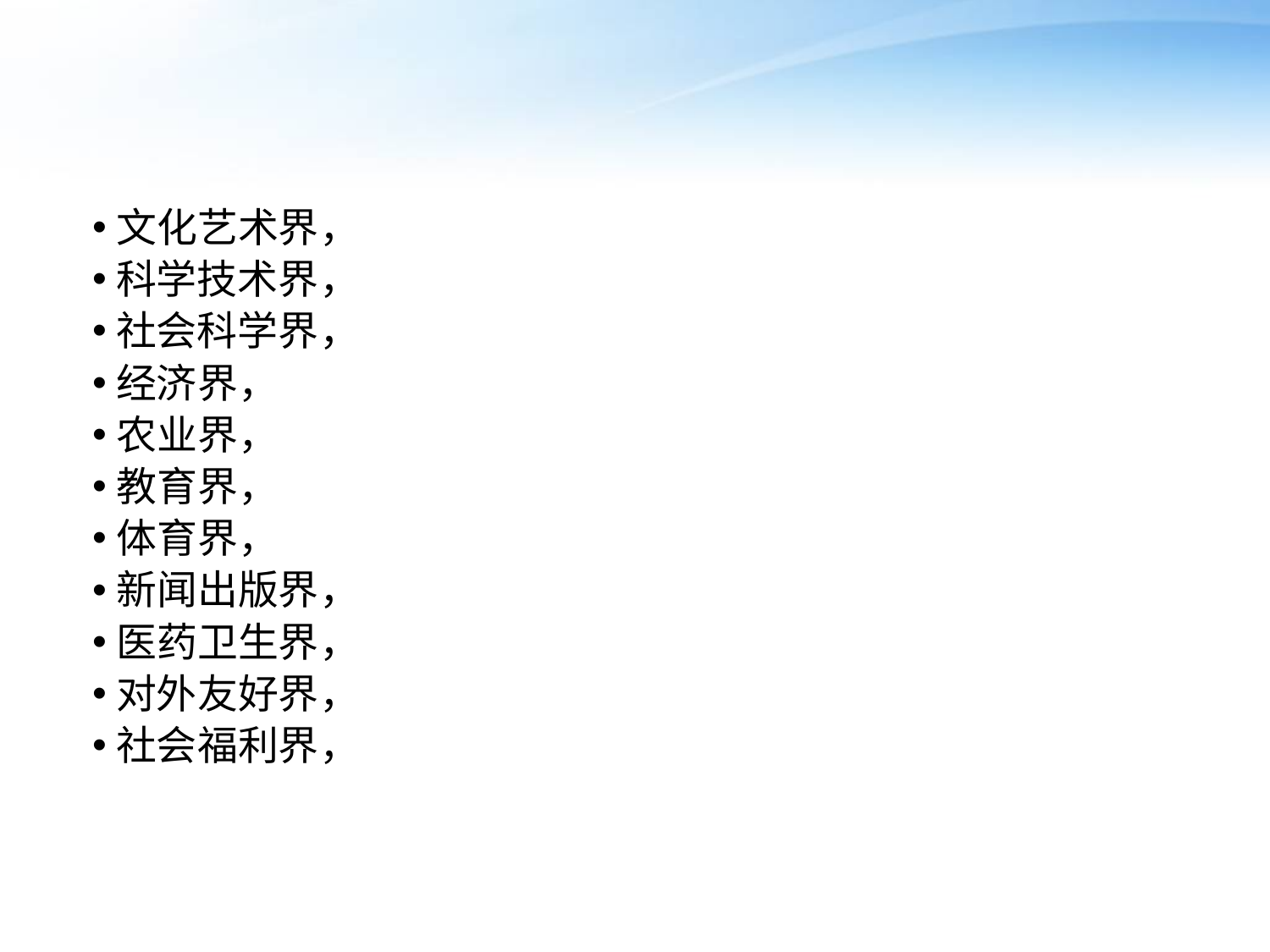

#
文化艺术界，
科学技术界，
社会科学界，
经济界，
农业界，
教育界，
体育界，
新闻出版界，
医药卫生界，
对外友好界，
社会福利界，